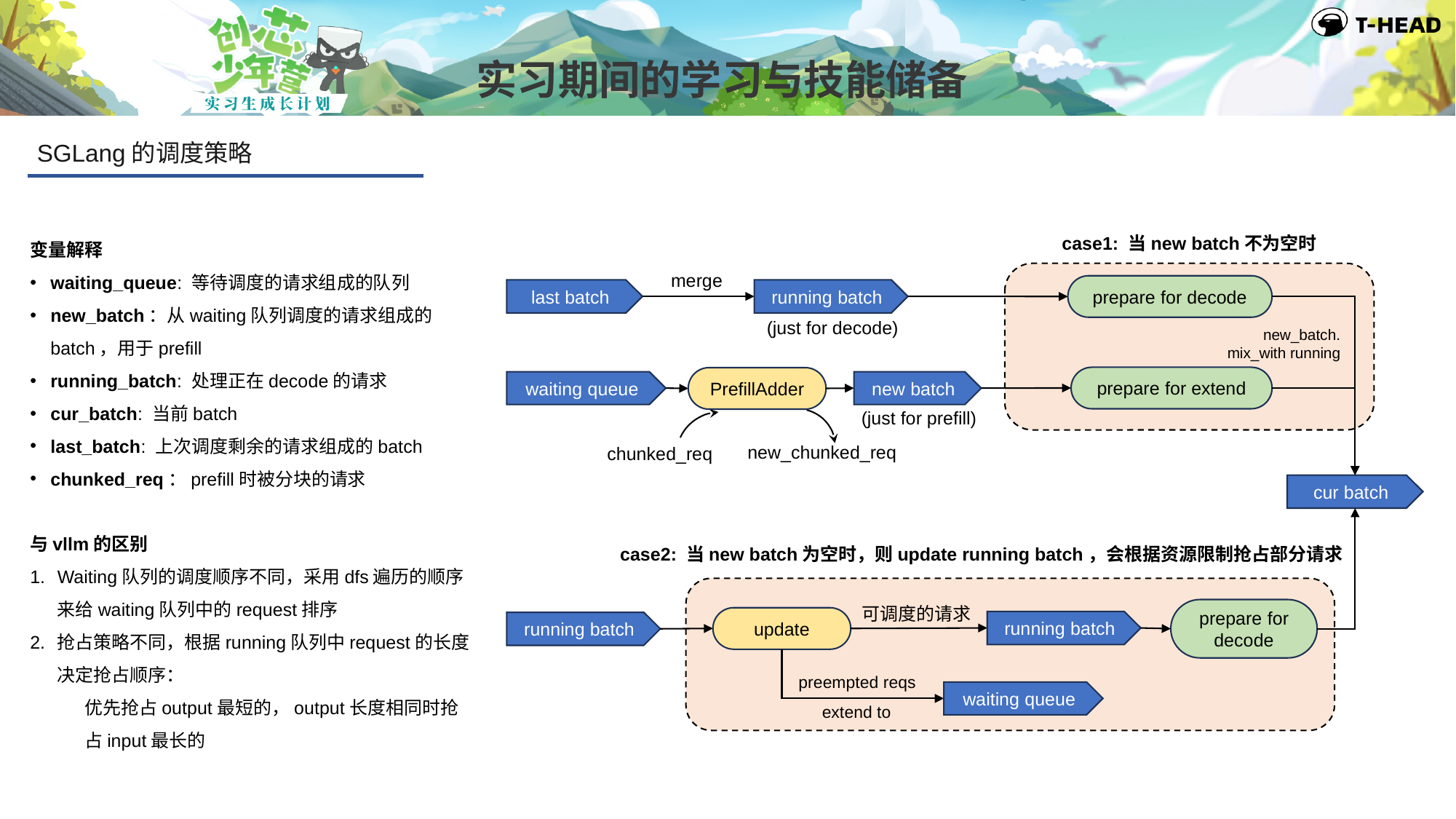

实习期间的学习与技能储备
SGLang的调度策略
变量解释
waiting_queue: 等待调度的请求组成的队列
new_batch：从waiting队列调度的请求组成的batch，用于prefill
running_batch: 处理正在decode的请求
cur_batch: 当前batch
last_batch: 上次调度剩余的请求组成的batch
chunked_req：prefill时被分块的请求

与vllm的区别
Waiting队列的调度顺序不同，采用dfs遍历的顺序来给waiting队列中的request排序
抢占策略不同，根据running队列中request的长度决定抢占顺序：
优先抢占output最短的，output长度相同时抢占input最长的
case1: 当new batch不为空时
merge

prepare for decode
last batch
running batch
(just for decode)
new_batch.
mix_with running
prepare for extend
PrefillAdder
new batch
waiting queue
(just for prefill)

new_chunked_req
chunked_req

cur batch
case2: 当new batch为空时，则update running batch，会根据资源限制抢占部分请求

可调度的请求
prepare for decode
update
running batch
running batch
preempted reqs
waiting queue
extend to